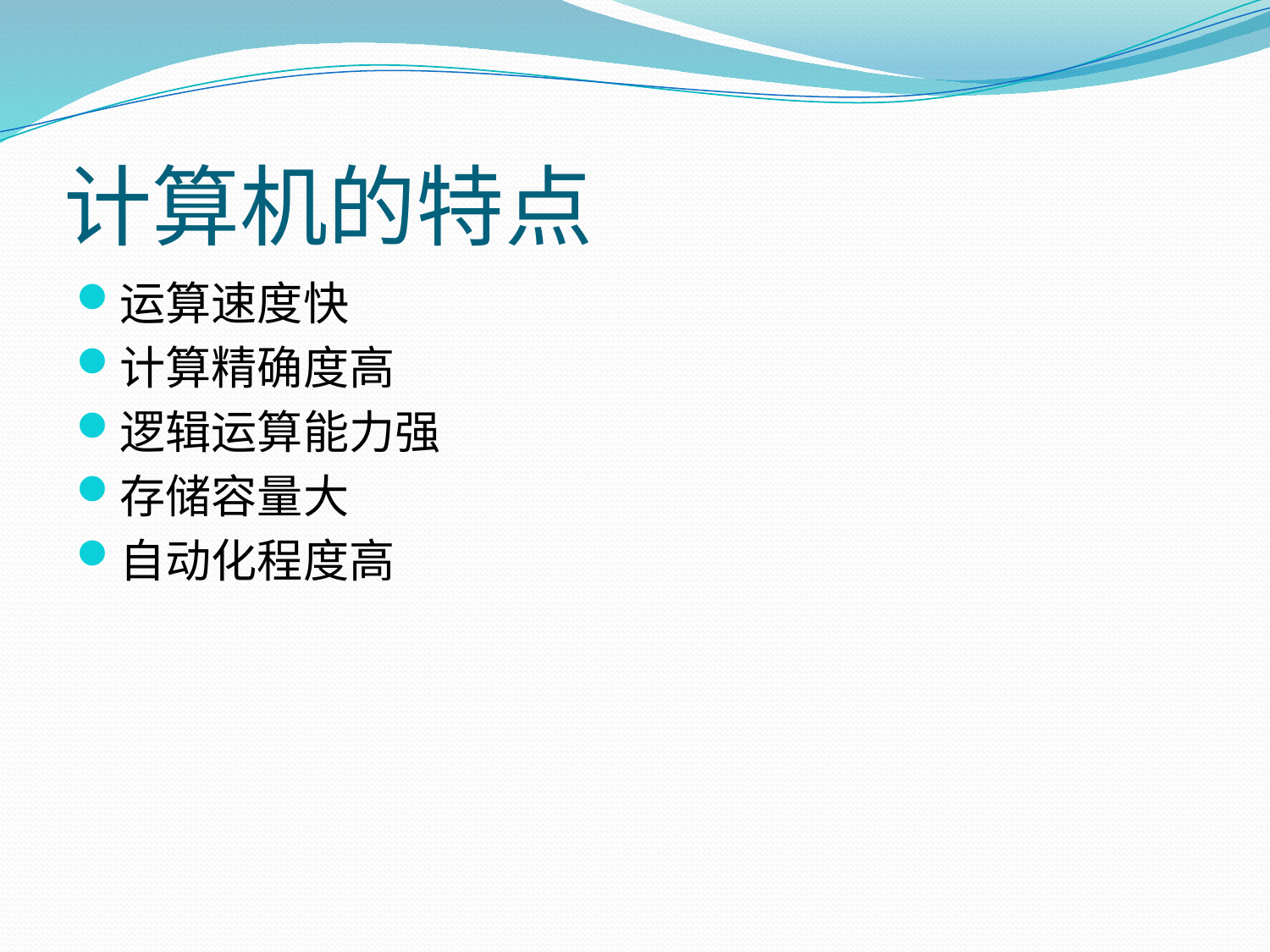

# 计算机的特点
运算速度快
计算精确度高
逻辑运算能力强
存储容量大
自动化程度高